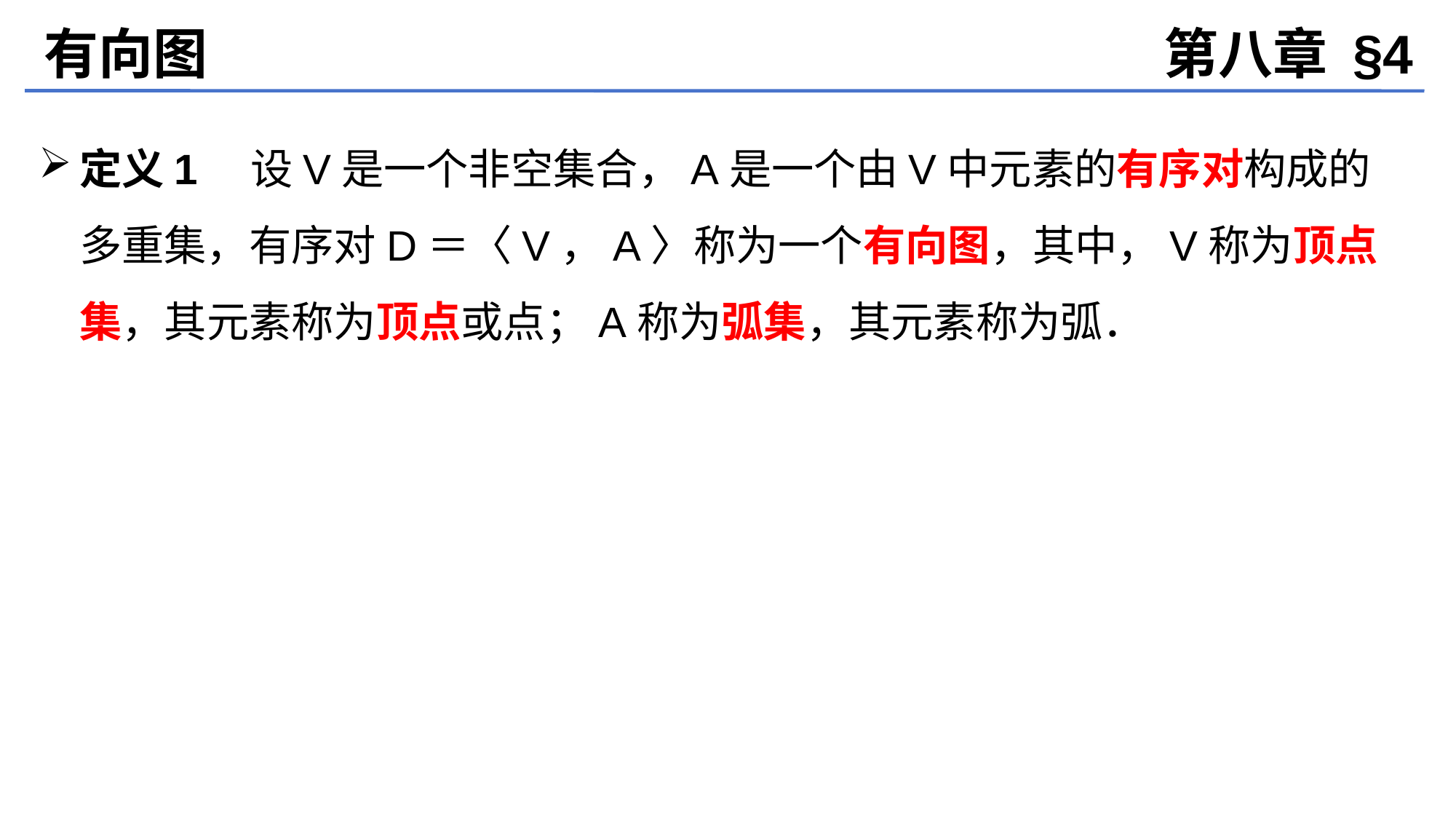

有向图
第八章 §4
定义1　设V是一个非空集合，A是一个由V中元素的有序对构成的多重集，有序对D＝〈V，A〉称为一个有向图，其中，V称为顶点集，其元素称为顶点或点；A称为弧集，其元素称为弧．